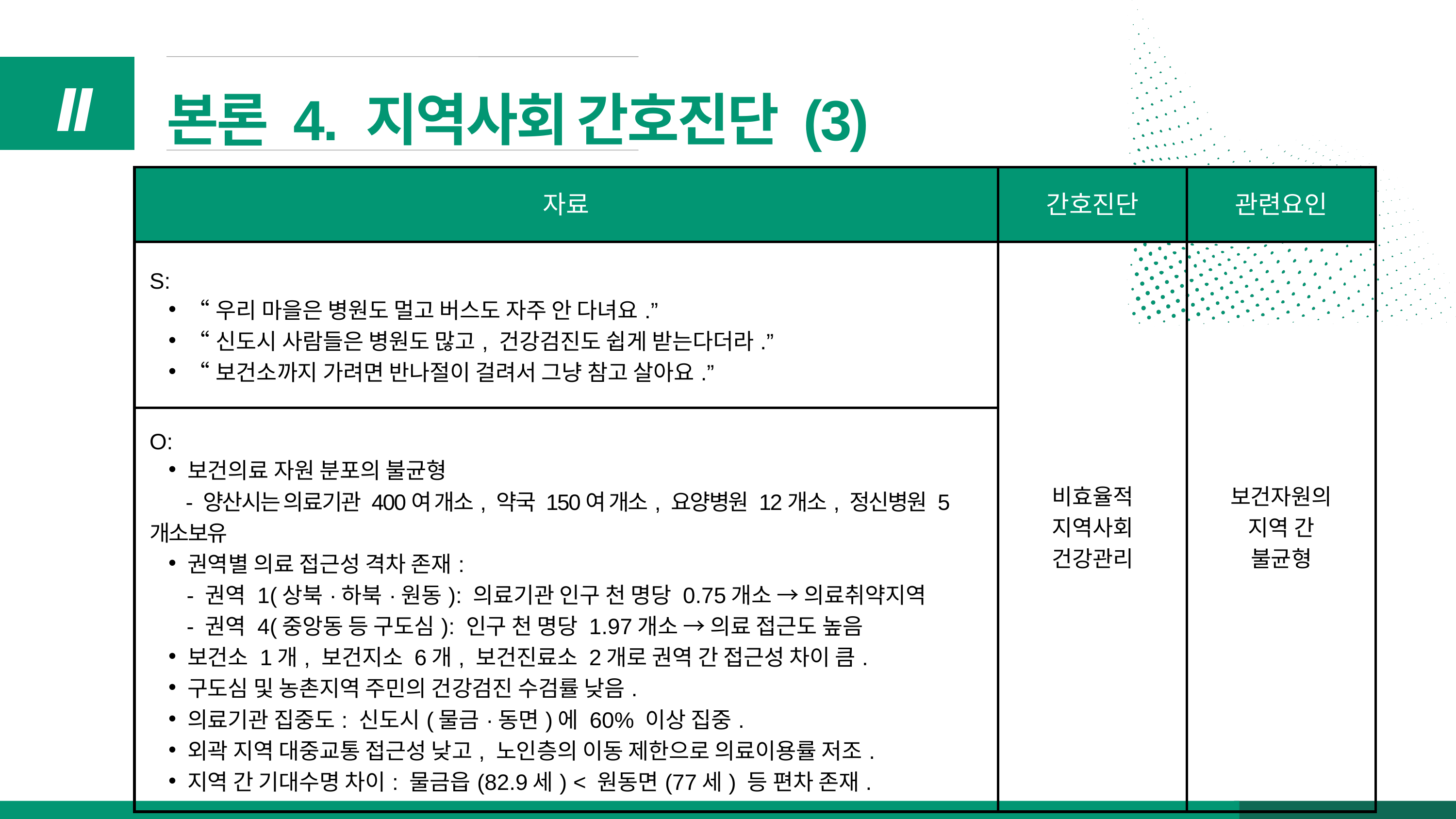

본론 4. 지역사회 간호진단 (3)
Ⅱ

| 자료 | 간호진단 | 관련요인 |
| --- | --- | --- |
| S: “우리 마을은 병원도 멀고 버스도 자주 안 다녀요.” “신도시 사람들은 병원도 많고, 건강검진도 쉽게 받는다더라.” “보건소까지 가려면 반나절이 걸려서 그냥 참고 살아요.” | 비효율적 지역사회 건강관리 | 보건자원의 지역 간 불균형 |
| O: 보건의료 자원 분포의 불균형 - 양산시는 의료기관 400여 개소, 약국 150여 개소, 요양병원 12개소, 정신병원 5개소보유 권역별 의료 접근성 격차 존재: - 권역 1(상북·하북·원동): 의료기관 인구 천 명당 0.75개소 → 의료취약지역 - 권역 4(중앙동 등 구도심): 인구 천 명당 1.97개소 → 의료 접근도 높음 보건소 1개, 보건지소 6개, 보건진료소 2개로 권역 간 접근성 차이 큼. 구도심 및 농촌지역 주민의 건강검진 수검률 낮음. 의료기관 집중도: 신도시(물금·동면)에 60% 이상 집중. 외곽 지역 대중교통 접근성 낮고, 노인층의 이동 제한으로 의료이용률 저조. 지역 간 기대수명 차이: 물금읍(82.9세) < 원동면(77세) 등 편차 존재. | 비효율적 지역사회 건강관리리 | 보건자원의 지역 간 불균형 |